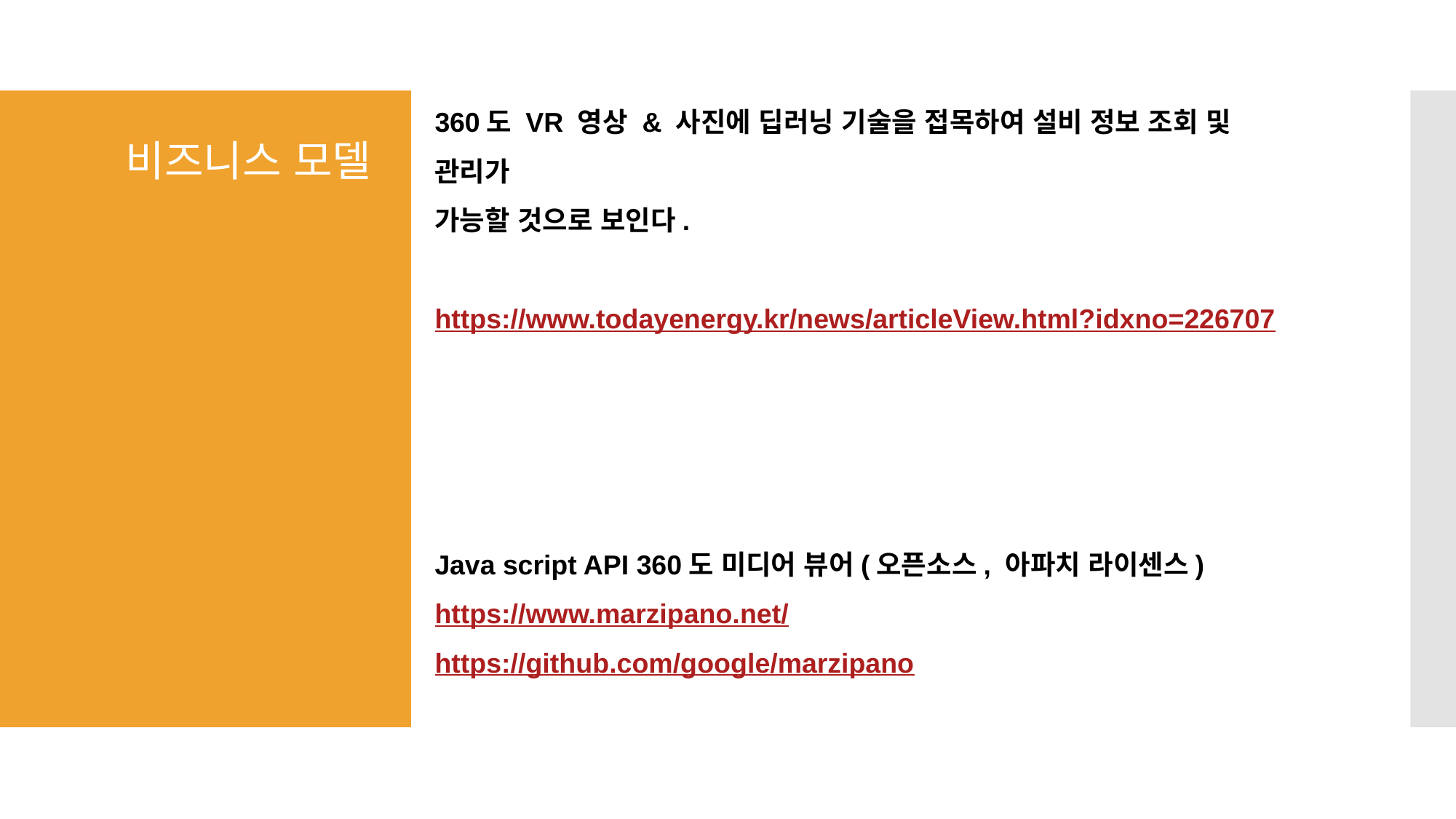

360도 VR 영상 & 사진에 딥러닝 기술을 접목하여 설비 정보 조회 및 관리가
가능할 것으로 보인다.

https://www.todayenergy.kr/news/articleView.html?idxno=226707

Java script API 360도 미디어 뷰어(오픈소스, 아파치 라이센스)
https://www.marzipano.net/
https://github.com/google/marzipano

# 비즈니스 모델